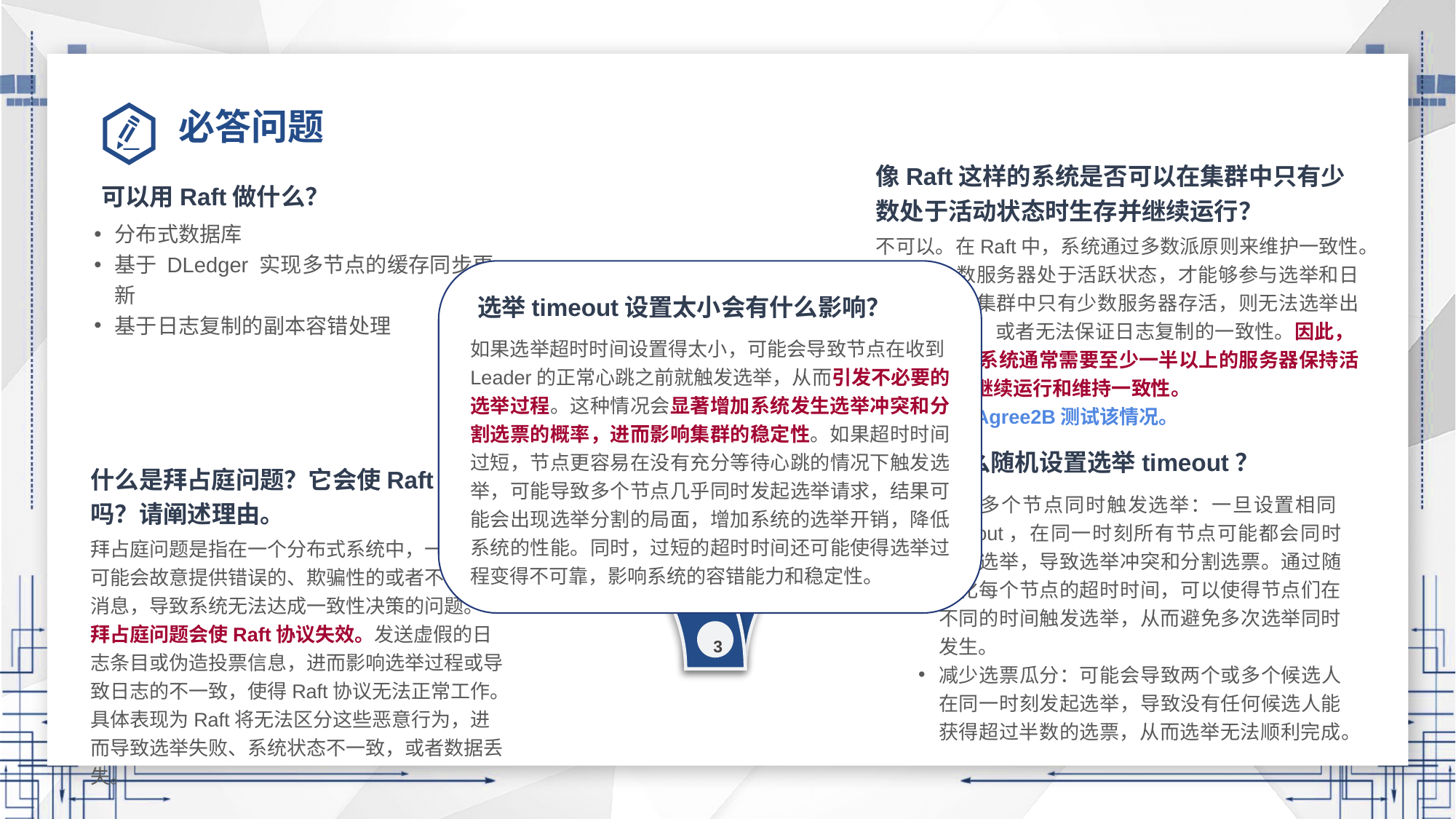

# 必答问题
像Raft这样的系统是否可以在集群中只有少数处于活动状态时生存并继续运行？
不可以。在Raft中，系统通过多数派原则来维护一致性。只有大多数服务器处于活跃状态，才能够参与选举和日志复制。若集群中只有少数服务器存活，则无法选举出一个领导者，或者无法保证日志复制的一致性。因此，Raft这样的系统通常需要至少一半以上的服务器保持活跃状态才能继续运行和维持一致性。
TestFailNoAgree2B测试该情况。
可以用Raft做什么？
分布式数据库
基于 DLedger 实现多节点的缓存同步更新
基于日志复制的副本容错处理

选举timeout设置太小会有什么影响？
如果选举超时时间设置得太小，可能会导致节点在收到Leader的正常心跳之前就触发选举，从而引发不必要的选举过程。这种情况会显著增加系统发生选举冲突和分割选票的概率，进而影响集群的稳定性。如果超时时间过短，节点更容易在没有充分等待心跳的情况下触发选举，可能导致多个节点几乎同时发起选举请求，结果可能会出现选举分割的局面，增加系统的选举开销，降低系统的性能。同时，过短的超时时间还可能使得选举过程变得不可靠，影响系统的容错能力和稳定性。

1

4
2
3
为什么随机设置选举timeout？
避免多个节点同时触发选举：一旦设置相同timeout，在同一时刻所有节点可能都会同时触发选举，导致选举冲突和分割选票。通过随机化每个节点的超时时间，可以使得节点们在不同的时间触发选举，从而避免多次选举同时发生。
减少选票瓜分：可能会导致两个或多个候选人在同一时刻发起选举，导致没有任何候选人能获得超过半数的选票，从而选举无法顺利完成。
什么是拜占庭问题？它会使Raft失效吗？请阐述理由。
拜占庭问题是指在一个分布式系统中，一些节点可能会故意提供错误的、欺骗性的或者不一致的消息，导致系统无法达成一致性决策的问题。
拜占庭问题会使Raft协议失效。发送虚假的日志条目或伪造投票信息，进而影响选举过程或导致日志的不一致，使得Raft协议无法正常工作。具体表现为Raft将无法区分这些恶意行为，进而导致选举失败、系统状态不一致，或者数据丢失。